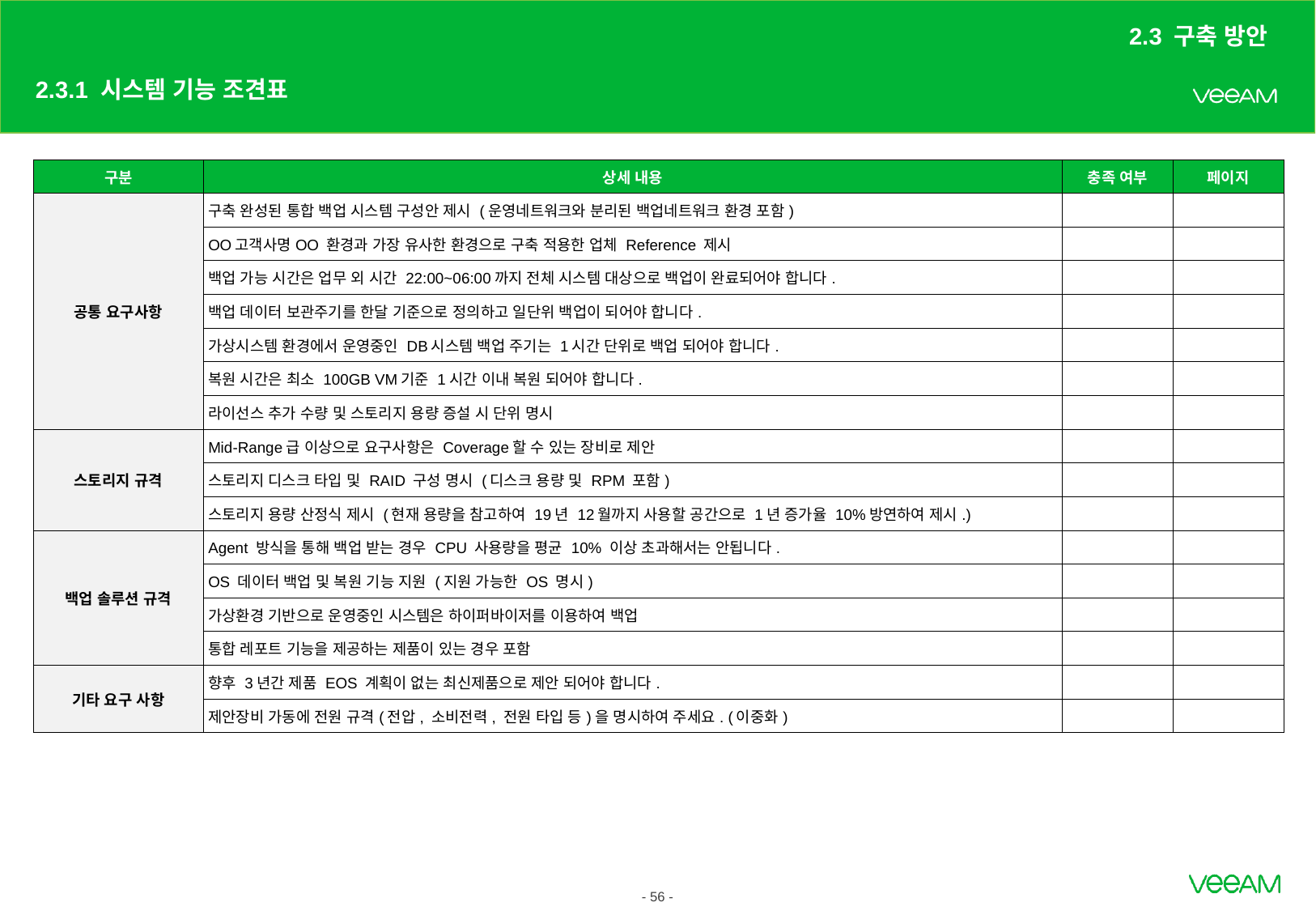

2.3 구축 방안
# 2.3.1 시스템 기능 조견표
| 구분 | 상세 내용 | 충족 여부 | 페이지 |
| --- | --- | --- | --- |
| 공통 요구사항 | 구축 완성된 통합 백업 시스템 구성안 제시 (운영네트워크와 분리된 백업네트워크 환경 포함) |  |  |
|  | OO고객사명OO 환경과 가장 유사한 환경으로 구축 적용한 업체 Reference 제시 |  |  |
|  | 백업 가능 시간은 업무 외 시간 22:00~06:00까지 전체 시스템 대상으로 백업이 완료되어야 합니다. |  |  |
|  | 백업 데이터 보관주기를 한달 기준으로 정의하고 일단위 백업이 되어야 합니다. |  |  |
|  | 가상시스템 환경에서 운영중인 DB시스템 백업 주기는 1시간 단위로 백업 되어야 합니다. |  |  |
|  | 복원 시간은 최소 100GB VM기준 1시간 이내 복원 되어야 합니다. |  |  |
|  | 라이선스 추가 수량 및 스토리지 용량 증설 시 단위 명시 |  |  |
| 스토리지 규격 | Mid-Range급 이상으로 요구사항은 Coverage할 수 있는 장비로 제안 |  |  |
|  | 스토리지 디스크 타입 및 RAID 구성 명시 (디스크 용량 및 RPM 포함) |  |  |
|  | 스토리지 용량 산정식 제시 (현재 용량을 참고하여 19년 12월까지 사용할 공간으로 1년 증가율 10%방연하여 제시.) |  |  |
| 백업 솔루션 규격 | Agent 방식을 통해 백업 받는 경우 CPU 사용량을 평균 10% 이상 초과해서는 안됩니다. |  |  |
|  | OS 데이터 백업 및 복원 기능 지원 (지원 가능한 OS 명시) |  |  |
|  | 가상환경 기반으로 운영중인 시스템은 하이퍼바이저를 이용하여 백업 |  |  |
|  | 통합 레포트 기능을 제공하는 제품이 있는 경우 포함 |  |  |
| 기타 요구 사항 | 향후 3년간 제품 EOS 계획이 없는 최신제품으로 제안 되어야 합니다. |  |  |
|  | 제안장비 가동에 전원 규격(전압, 소비전력, 전원 타입 등)을 명시하여 주세요. (이중화) |  |  |